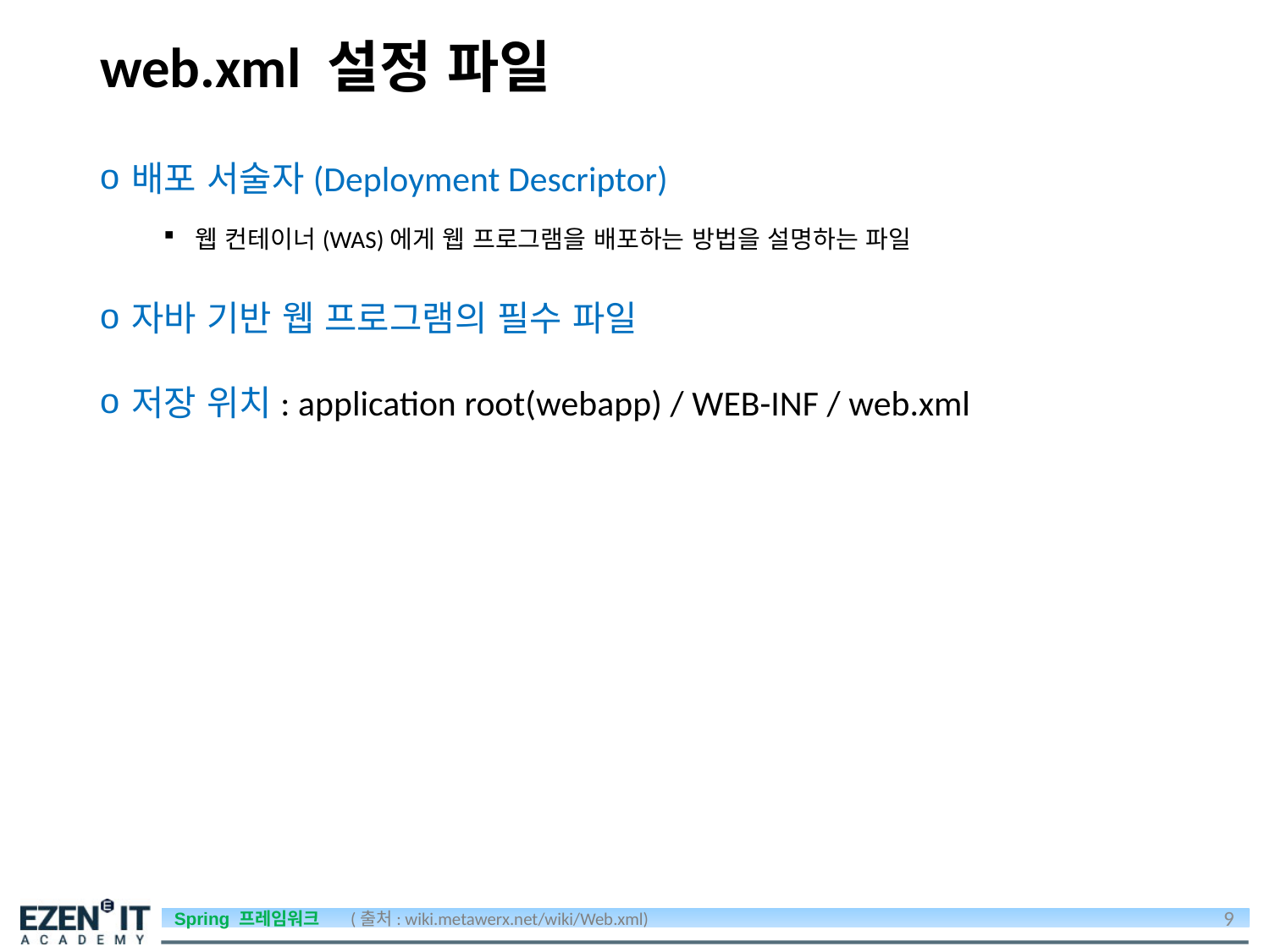

# web.xml 설정 파일
배포 서술자(Deployment Descriptor)
웹 컨테이너(WAS)에게 웹 프로그램을 배포하는 방법을 설명하는 파일
자바 기반 웹 프로그램의 필수 파일
저장 위치: application root(webapp) / WEB-INF / web.xml
9
(출처: wiki.metawerx.net/wiki/Web.xml)